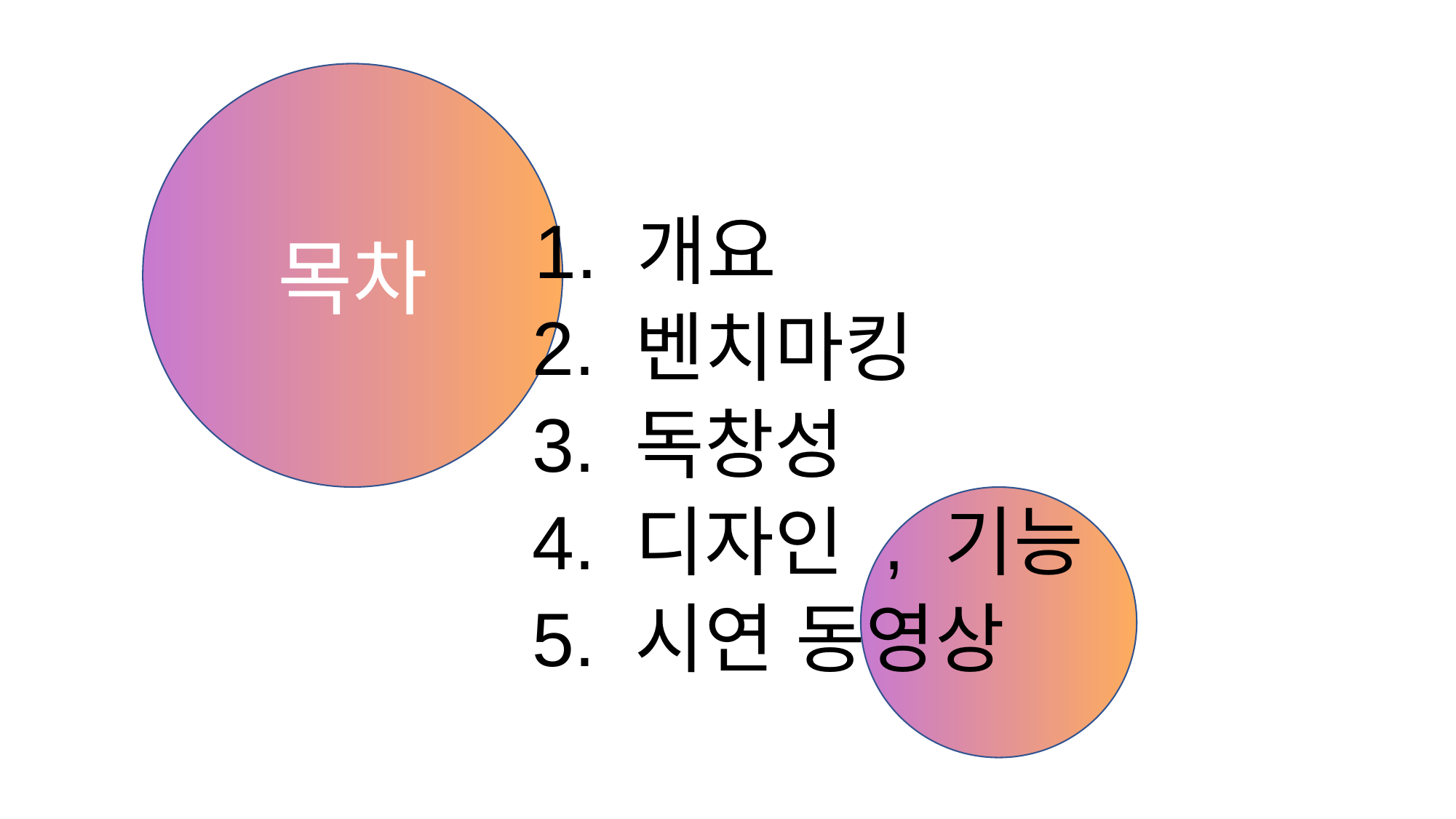

목차
=                   1. 개요
                     2. 벤치마킹
                     3. 독창성
                     4. 디자인 , 기능
                     5. 시연 동영상